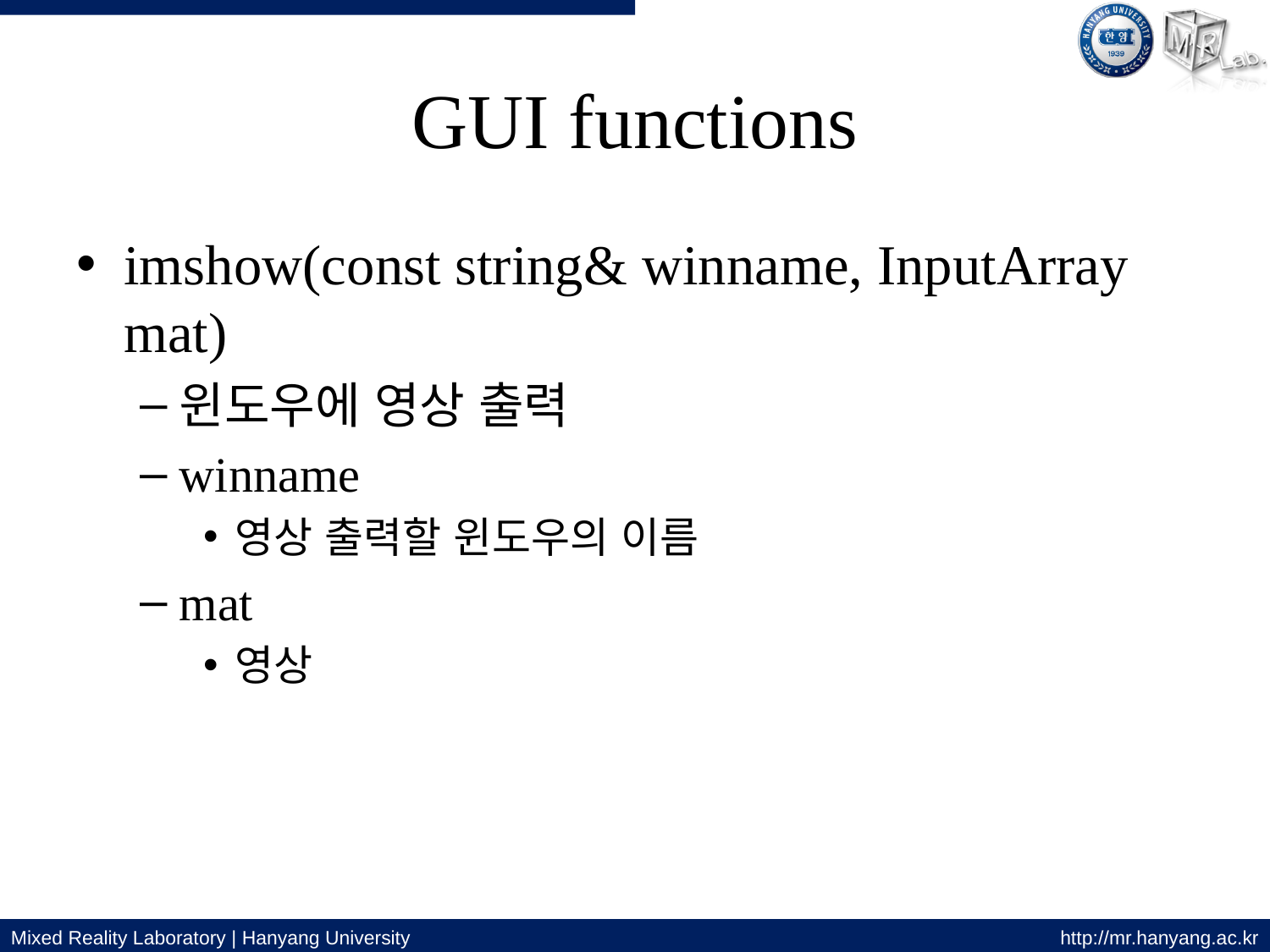

# GUI functions
imshow(const string& winname, InputArray mat)
윈도우에 영상 출력
winname
영상 출력할 윈도우의 이름
mat
영상